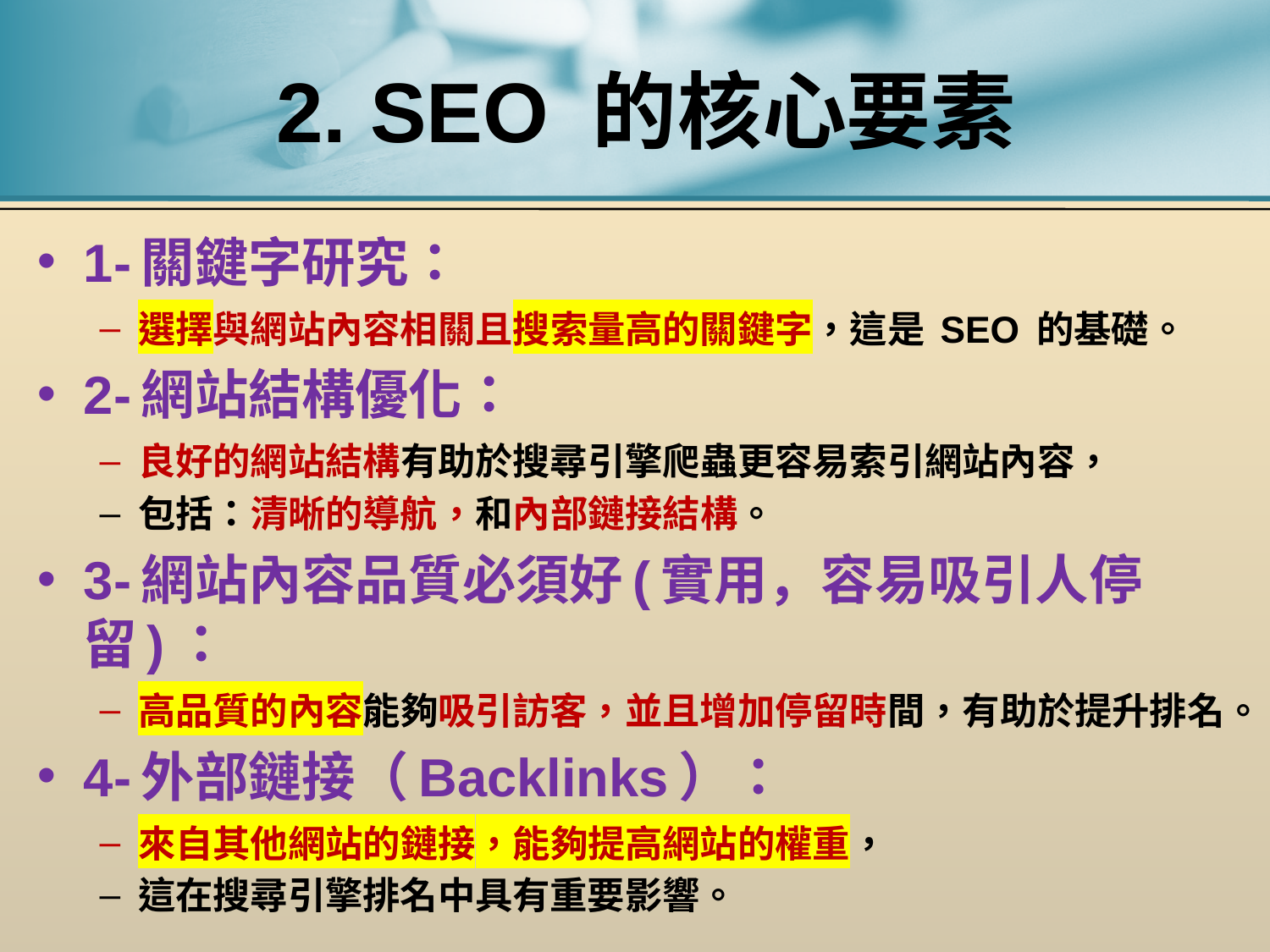

# 2. SEO 的核心要素
1-關鍵字研究：
選擇與網站內容相關且搜索量高的關鍵字，這是 SEO 的基礎。
2-網站結構優化：
良好的網站結構有助於搜尋引擎爬蟲更容易索引網站內容，
包括：清晰的導航，和內部鏈接結構。
3-網站內容品質必須好(實用，容易吸引人停留)：
高品質的內容能夠吸引訪客，並且增加停留時間，有助於提升排名。
4-外部鏈接（Backlinks）：
來自其他網站的鏈接，能夠提高網站的權重，
這在搜尋引擎排名中具有重要影響。